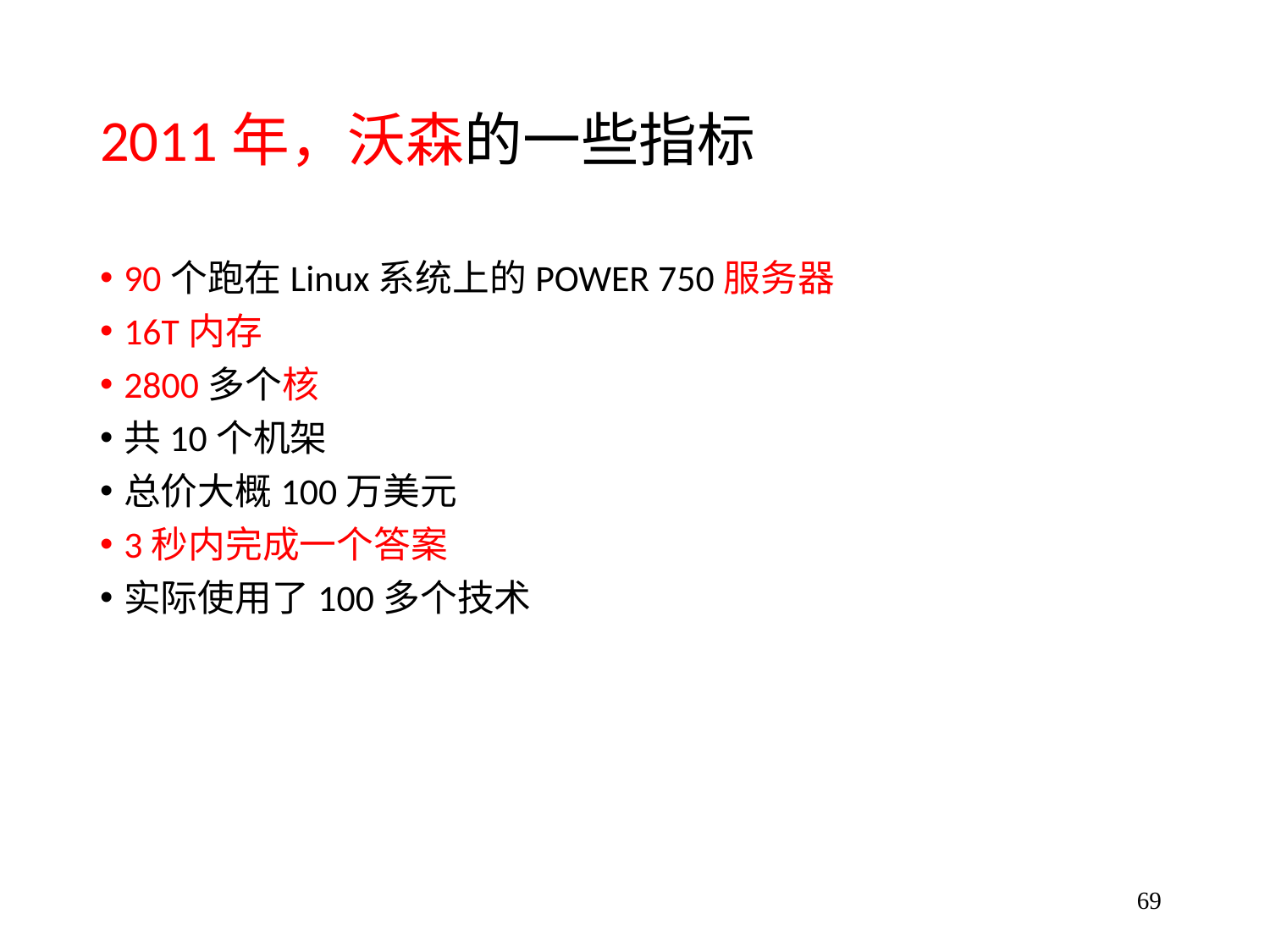

# 2011年，沃森的一些指标
90个跑在Linux系统上的POWER 750服务器
16T内存
2800多个核
共10个机架
总价大概100万美元
3秒内完成一个答案
实际使用了100多个技术
69